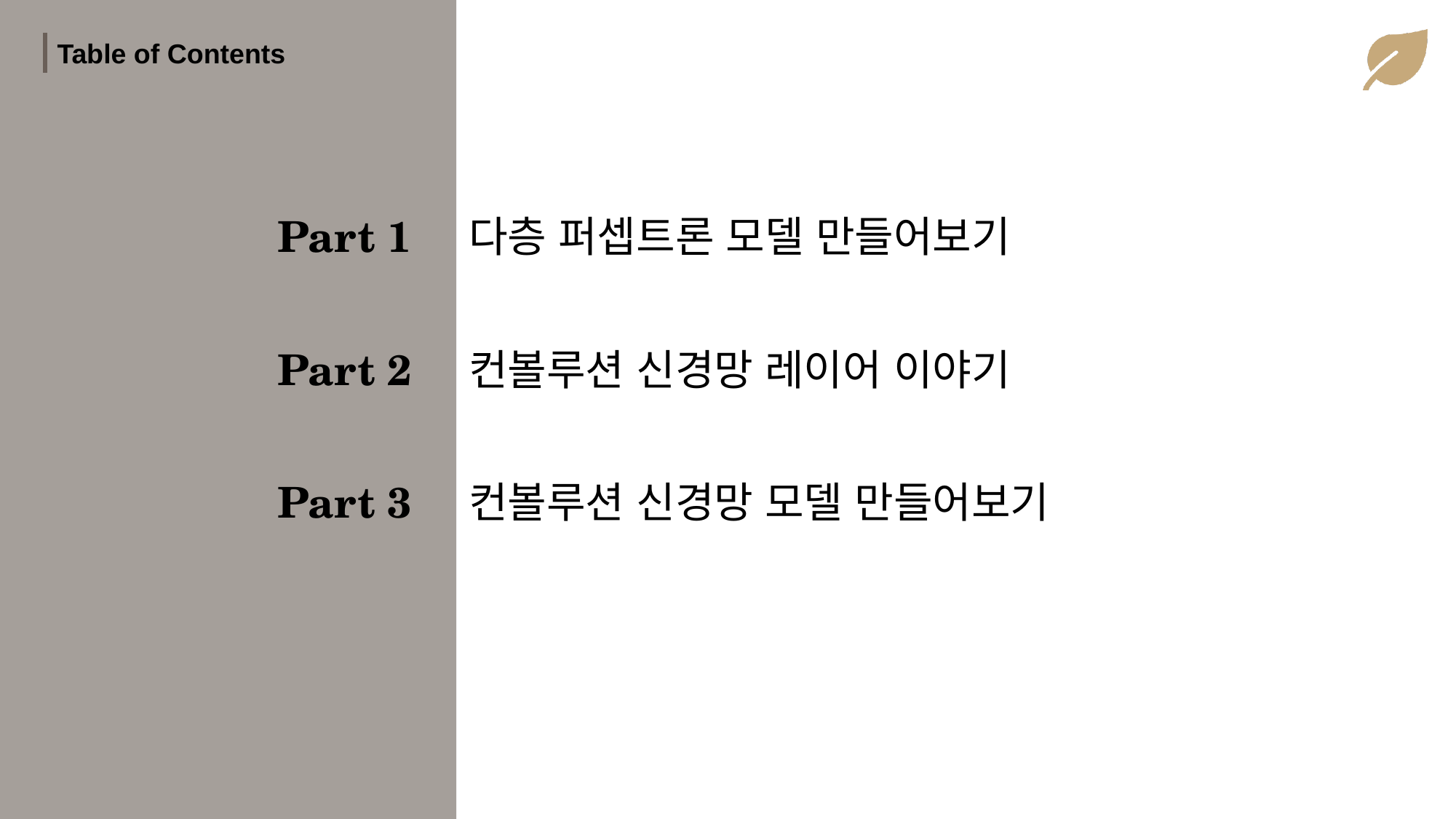

Table of Contents
Part 1
다층 퍼셉트론 모델 만들어보기
Part 2
컨볼루션 신경망 레이어 이야기
Part 3
컨볼루션 신경망 모델 만들어보기